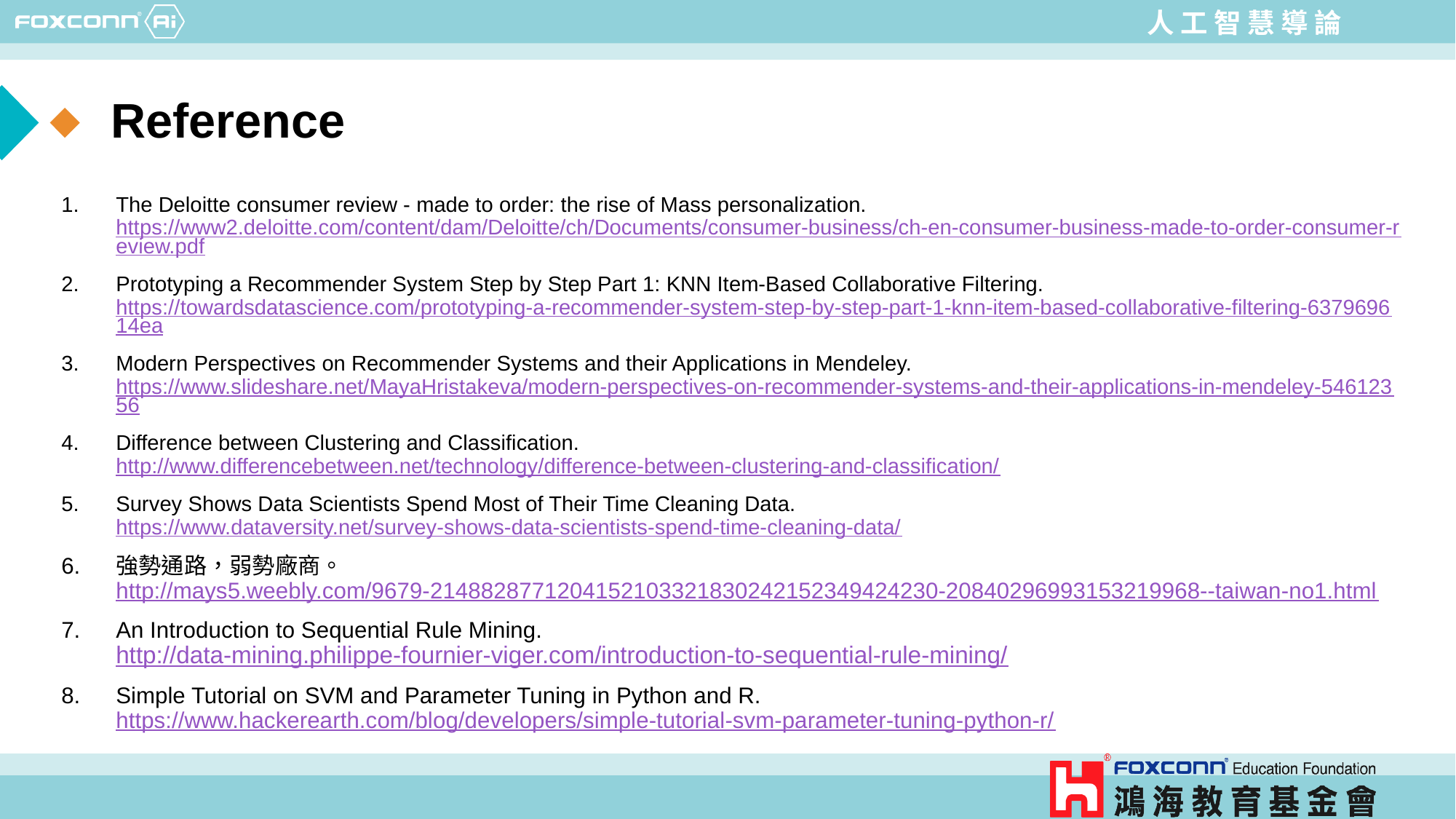

# Reference
The Deloitte consumer review - made to order: the rise of Mass personalization. https://www2.deloitte.com/content/dam/Deloitte/ch/Documents/consumer-business/ch-en-consumer-business-made-to-order-consumer-review.pdf
Prototyping a Recommender System Step by Step Part 1: KNN Item-Based Collaborative Filtering. https://towardsdatascience.com/prototyping-a-recommender-system-step-by-step-part-1-knn-item-based-collaborative-filtering-637969614ea
Modern Perspectives on Recommender Systems and their Applications in Mendeley. https://www.slideshare.net/MayaHristakeva/modern-perspectives-on-recommender-systems-and-their-applications-in-mendeley-54612356
Difference between Clustering and Classification. http://www.differencebetween.net/technology/difference-between-clustering-and-classification/
Survey Shows Data Scientists Spend Most of Their Time Cleaning Data. https://www.dataversity.net/survey-shows-data-scientists-spend-time-cleaning-data/
強勢通路，弱勢廠商。http://mays5.weebly.com/9679-2148828771204152103321830242152349424230-20840296993153219968--taiwan-no1.html
An Introduction to Sequential Rule Mining. http://data-mining.philippe-fournier-viger.com/introduction-to-sequential-rule-mining/
Simple Tutorial on SVM and Parameter Tuning in Python and R. https://www.hackerearth.com/blog/developers/simple-tutorial-svm-parameter-tuning-python-r/